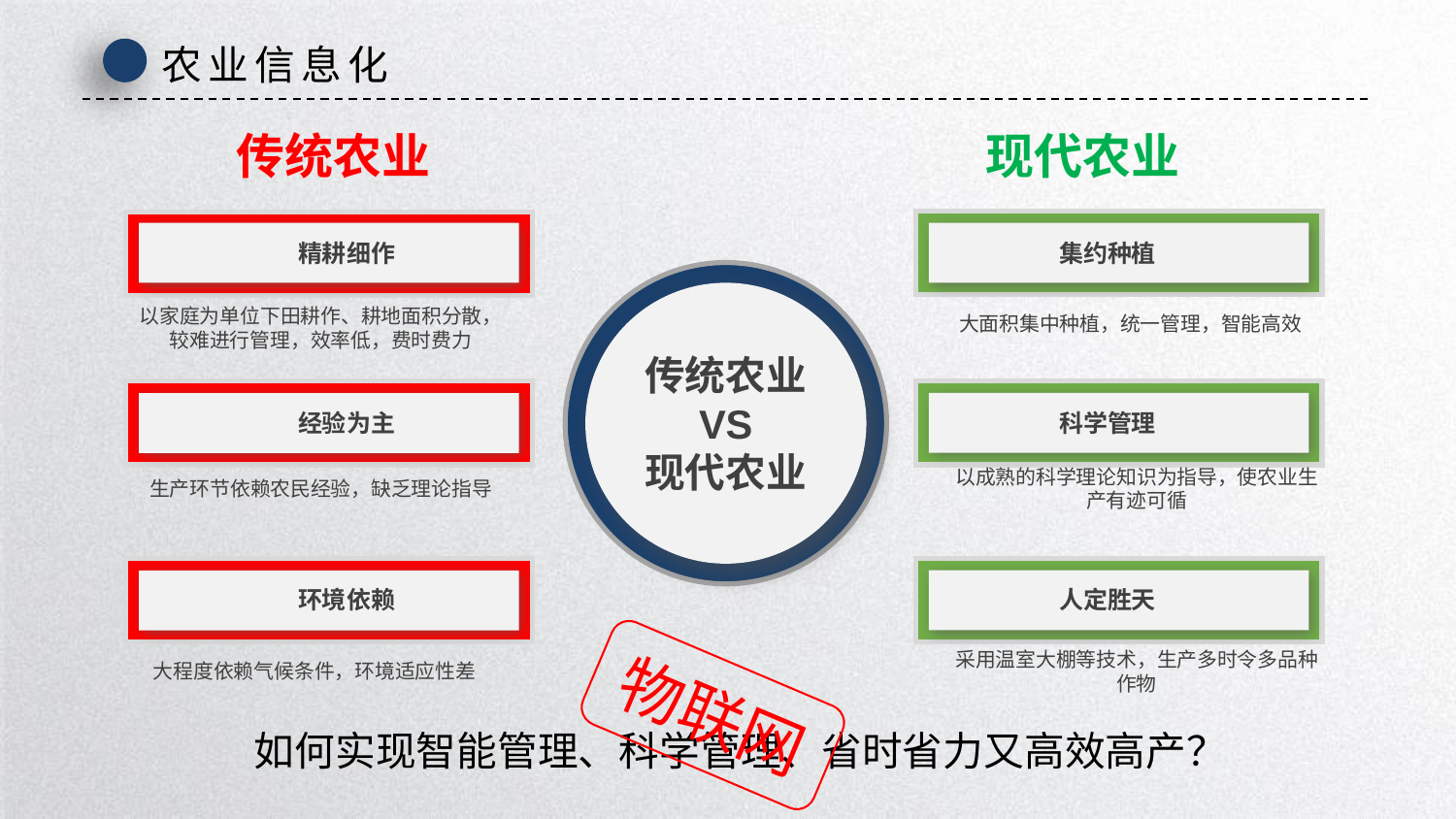

农业信息化

传统农业
现代农业

精耕细作
集约种植

以家庭为单位下田耕作、耕地面积分散，较难进行管理，效率低，费时费力
大面积集中种植，统一管理，智能高效
传统农业
VS
现代农业

经验为主
科学管理
生产环节依赖农民经验，缺乏理论指导
以成熟的科学理论知识为指导，使农业生产有迹可循

环境依赖
人定胜天
大程度依赖气候条件，环境适应性差
采用温室大棚等技术，生产多时令多品种作物
物联网
如何实现智能管理、科学管理、省时省力又高效高产？